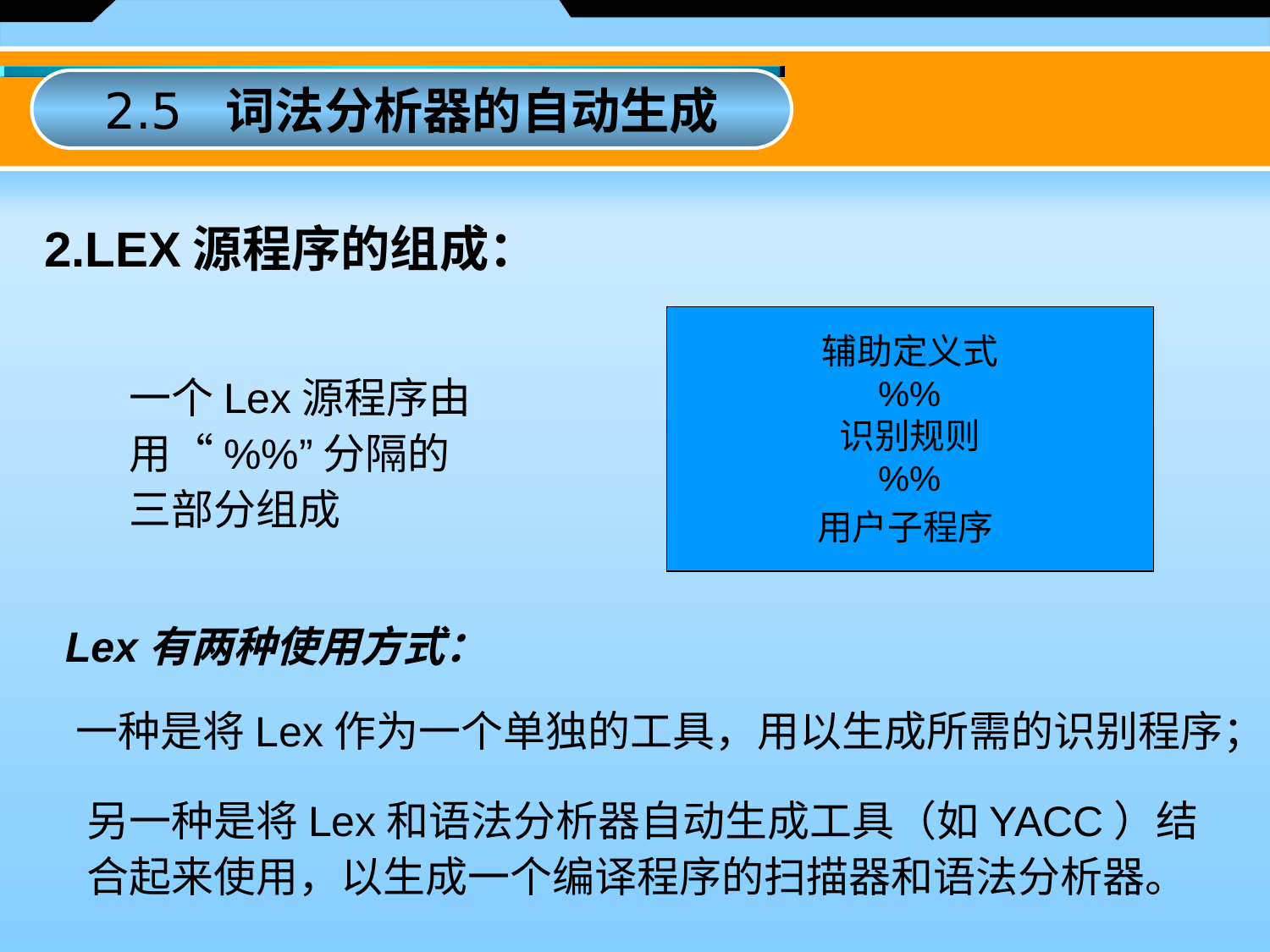

2.5  词法分析器的自动生成
2.LEX源程序的组成：
辅助定义式
%%
识别规则
%%
用户子程序
一个Lex源程序由用“%%”分隔的三部分组成
Lex有两种使用方式：
一种是将Lex作为一个单独的工具，用以生成所需的识别程序；
另一种是将Lex和语法分析器自动生成工具（如YACC）结合起来使用，以生成一个编译程序的扫描器和语法分析器。